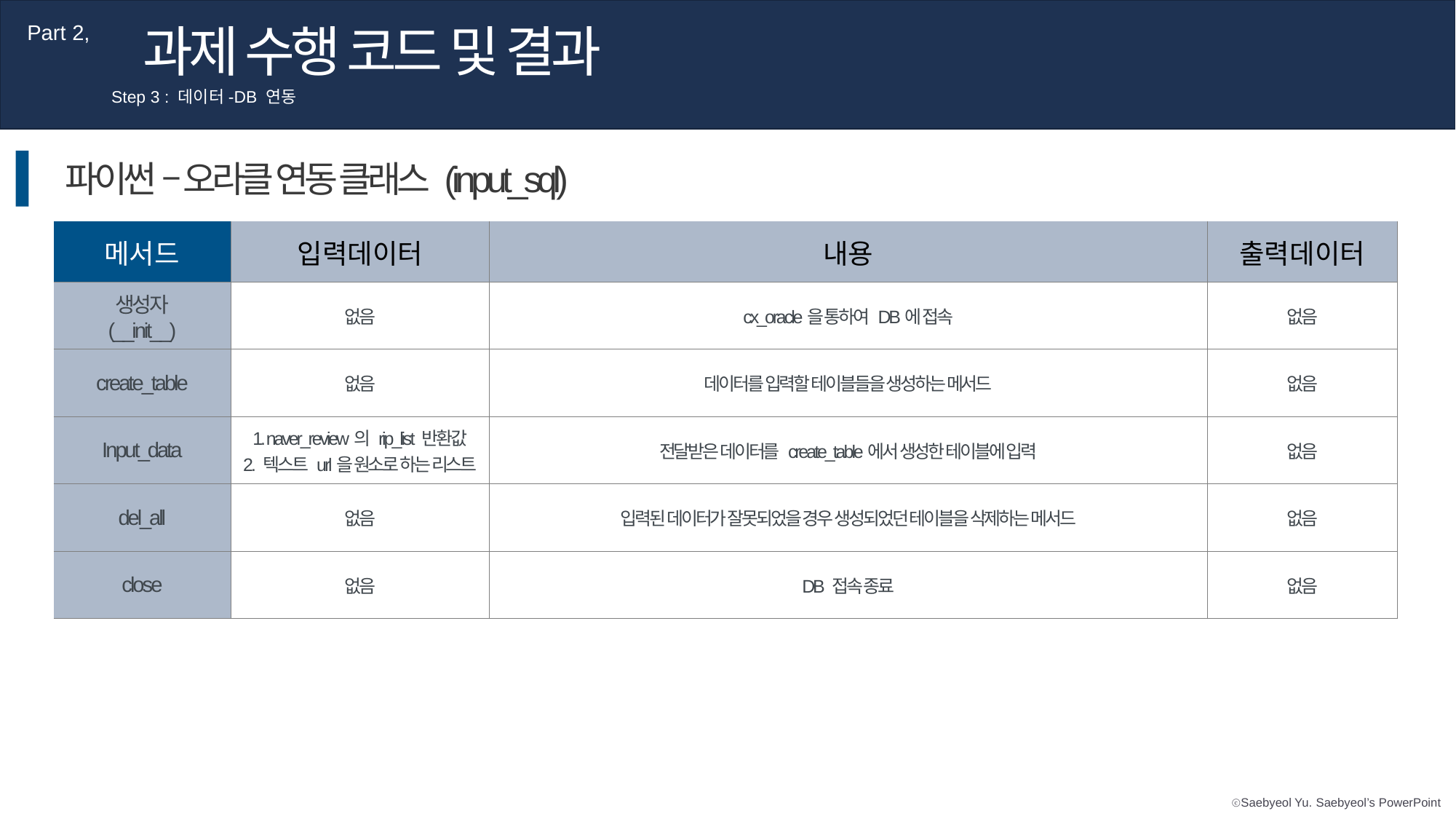

과제 수행 코드 및 결과
Part 2,
Step 3 : 데이터-DB 연동

파이썬 – 오라클 연동 클래스 (input_sql)
| 메서드 | 입력데이터 | 내용 | 출력데이터 |
| --- | --- | --- | --- |
| 생성자 (\_\_init\_\_) | 없음 | cx\_oracle을 통하여 DB에 접속 | 없음 |
| create\_table | 없음 | 데이터를 입력할 테이블들을 생성하는 메서드 | 없음 |
| Input\_data | 1. naver\_review의 rip\_list 반환값 2. 텍스트 url을 원소로 하는 리스트 | 전달받은 데이터를 create\_table에서 생성한 테이블에 입력 | 없음 |
| del\_all | 없음 | 입력된 데이터가 잘못되었을 경우 생성되었던 테이블을 삭제하는 메서드 | 없음 |
| close | 없음 | DB 접속 종료 | 없음 |